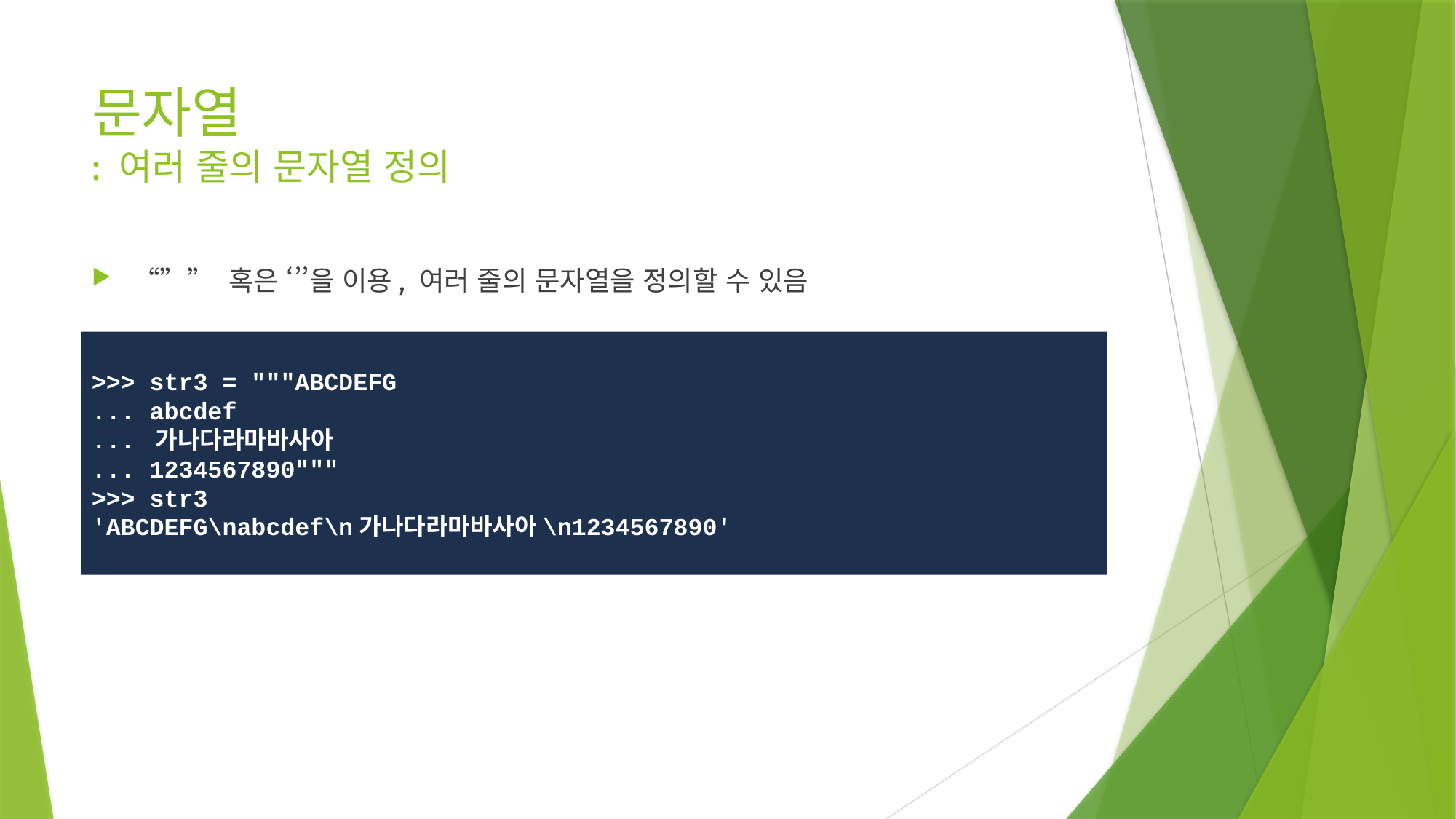

# 문자열 : 여러 줄의 문자열 정의
“”” 혹은 ‘’’을 이용, 여러 줄의 문자열을 정의할 수 있음

>>> str3 = """ABCDEFG
... abcdef
... 가나다라마바사아
... 1234567890"""
>>> str3
'ABCDEFG\nabcdef\n가나다라마바사아\n1234567890'